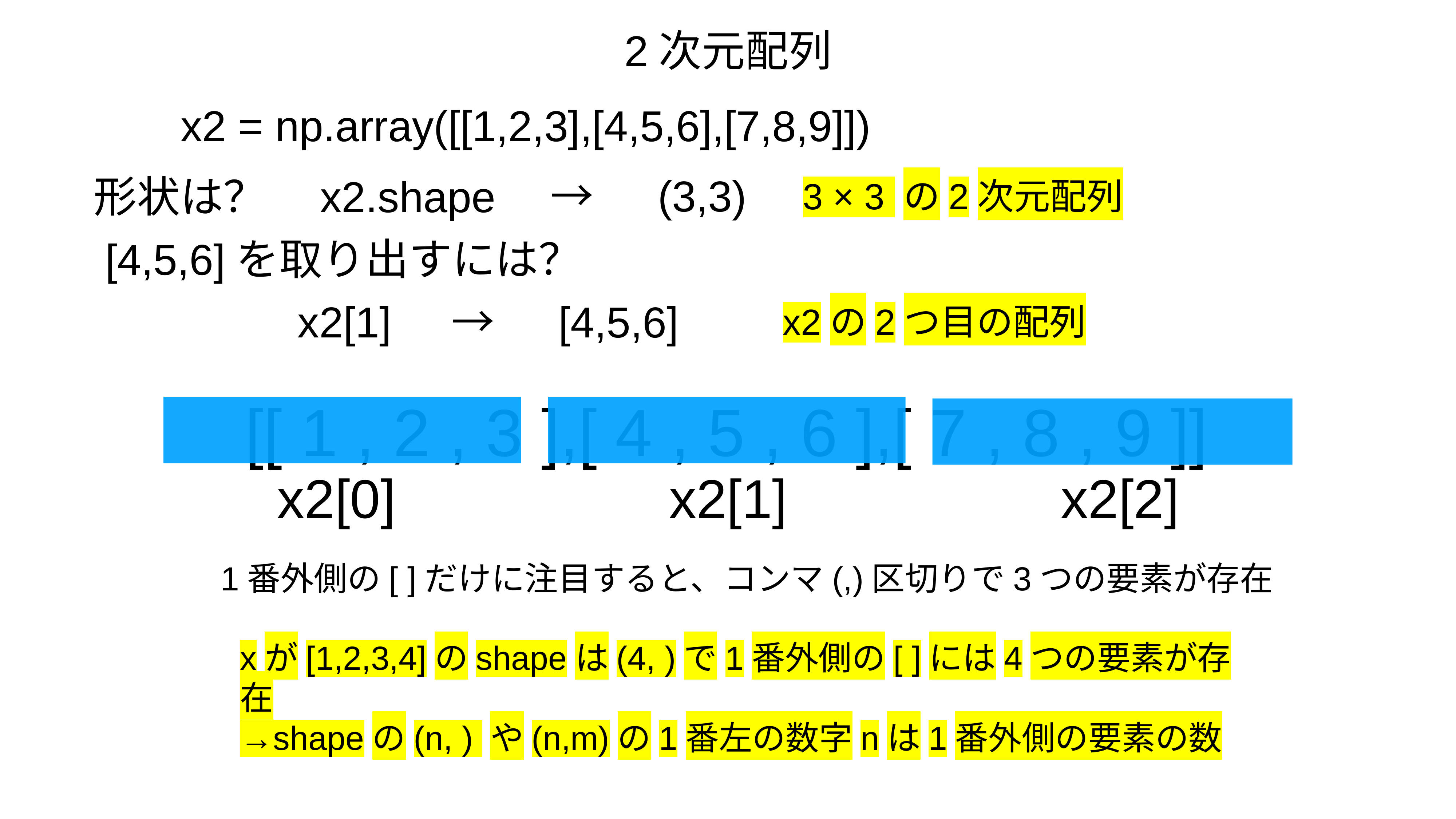

2次元配列
x2 = np.array([[1,2,3],[4,5,6],[7,8,9]])
x2.shape
→　(3,3)
形状は？
3 × 3 の2次元配列
[4,5,6]を取り出すには？
x2[1]
→　[4,5,6]
x2の2つ目の配列
[[ 1 , 2 , 3 ],[ 4 , 5 , 6 ],[ 7 , 8 , 9 ]]

x2[0]
x2[1]
x2[2]
1番外側の[ ]だけに注目すると、コンマ(,)区切りで3つの要素が存在
xが[1,2,3,4]のshapeは(4, )で1番外側の[ ]には4つの要素が存在
→shapeの(n, ) や(n,m)の1番左の数字nは1番外側の要素の数